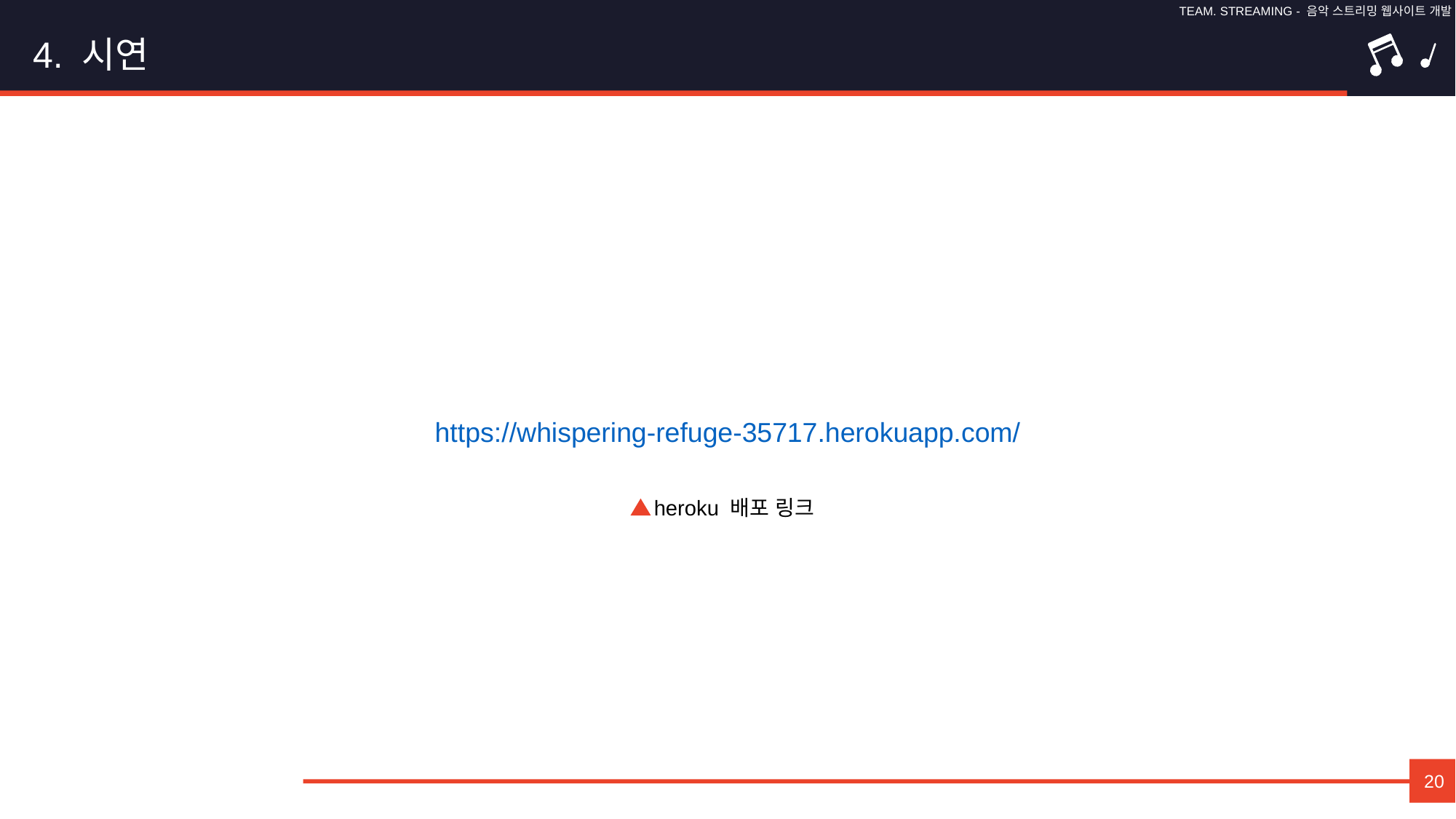

4. 시연
https://whispering-refuge-35717.herokuapp.com/
heroku 배포 링크

20